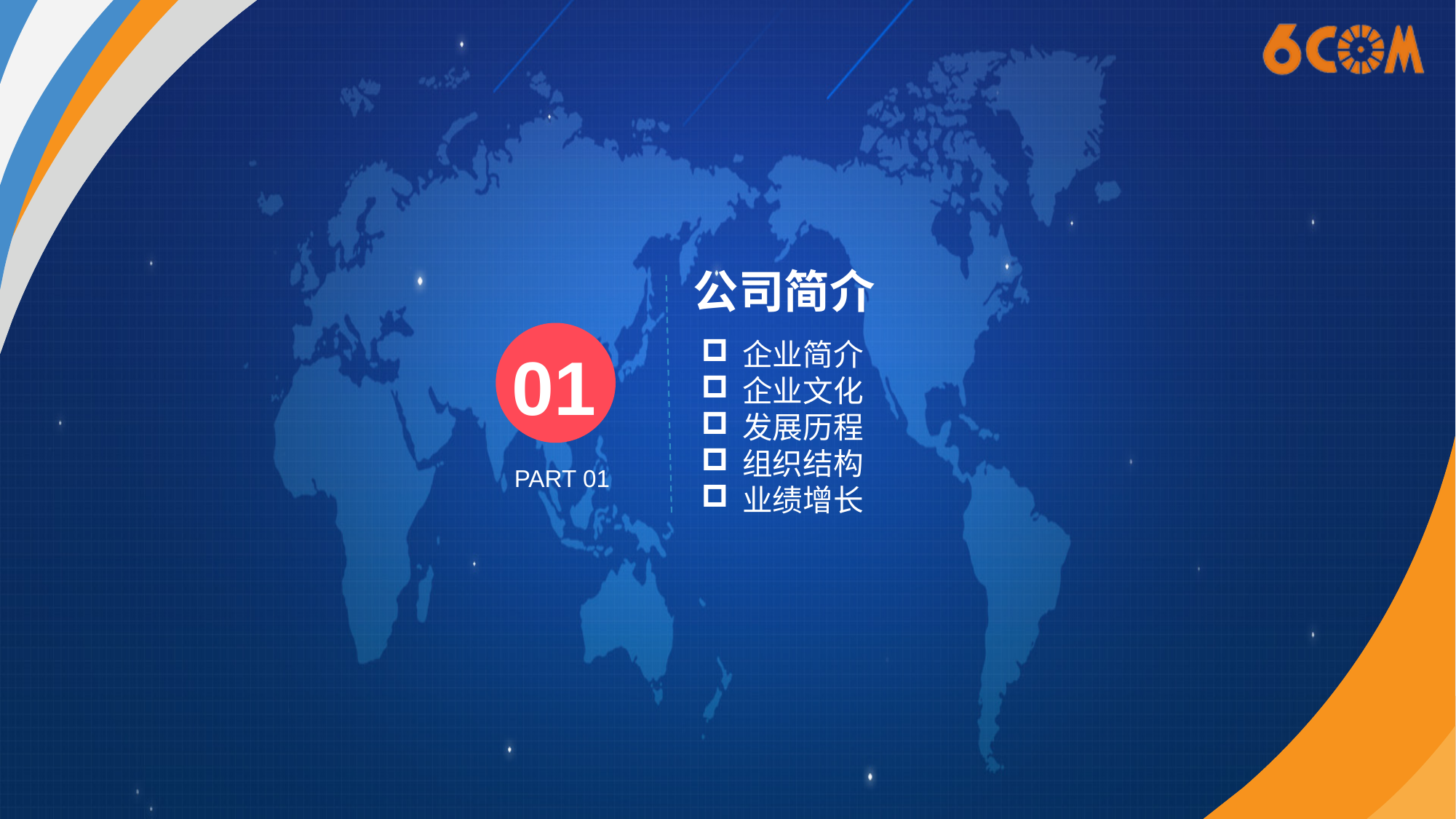

公司简介

企业简介
企业文化
发展历程
组织结构
业绩增长
01
PART 01